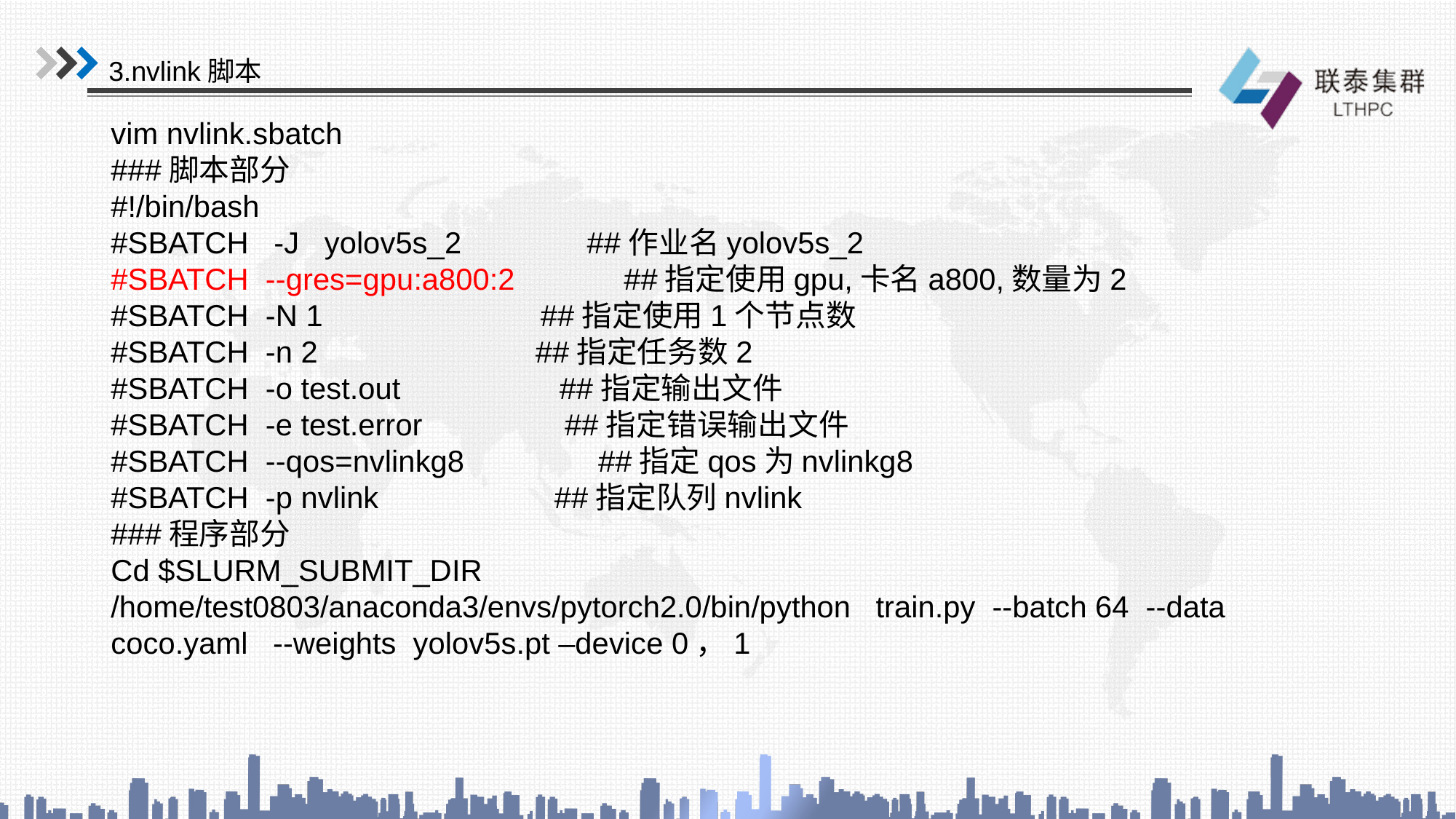

3.nvlink脚本
vim nvlink.sbatch
###脚本部分
#!/bin/bash
#SBATCH   -J   yolov5s_2               ##作业名yolov5s_2
#SBATCH  --gres=gpu:a800:2             ##指定使用gpu,卡名a800,数量为2
#SBATCH  -N 1                          ##指定使用1个节点数
#SBATCH  -n 2                          ##指定任务数2
#SBATCH  -o test.out                   ##指定输出文件
#SBATCH  -e test.error                 ##指定错误输出文件
#SBATCH  --qos=nvlinkg8                ##指定qos为nvlinkg8
#SBATCH  -p nvlink                     ##指定队列nvlink
###程序部分
Cd $SLURM_SUBMIT_DIR
/home/test0803/anaconda3/envs/pytorch2.0/bin/python   train.py  --batch 64  --data coco.yaml   --weights  yolov5s.pt –device 0，1